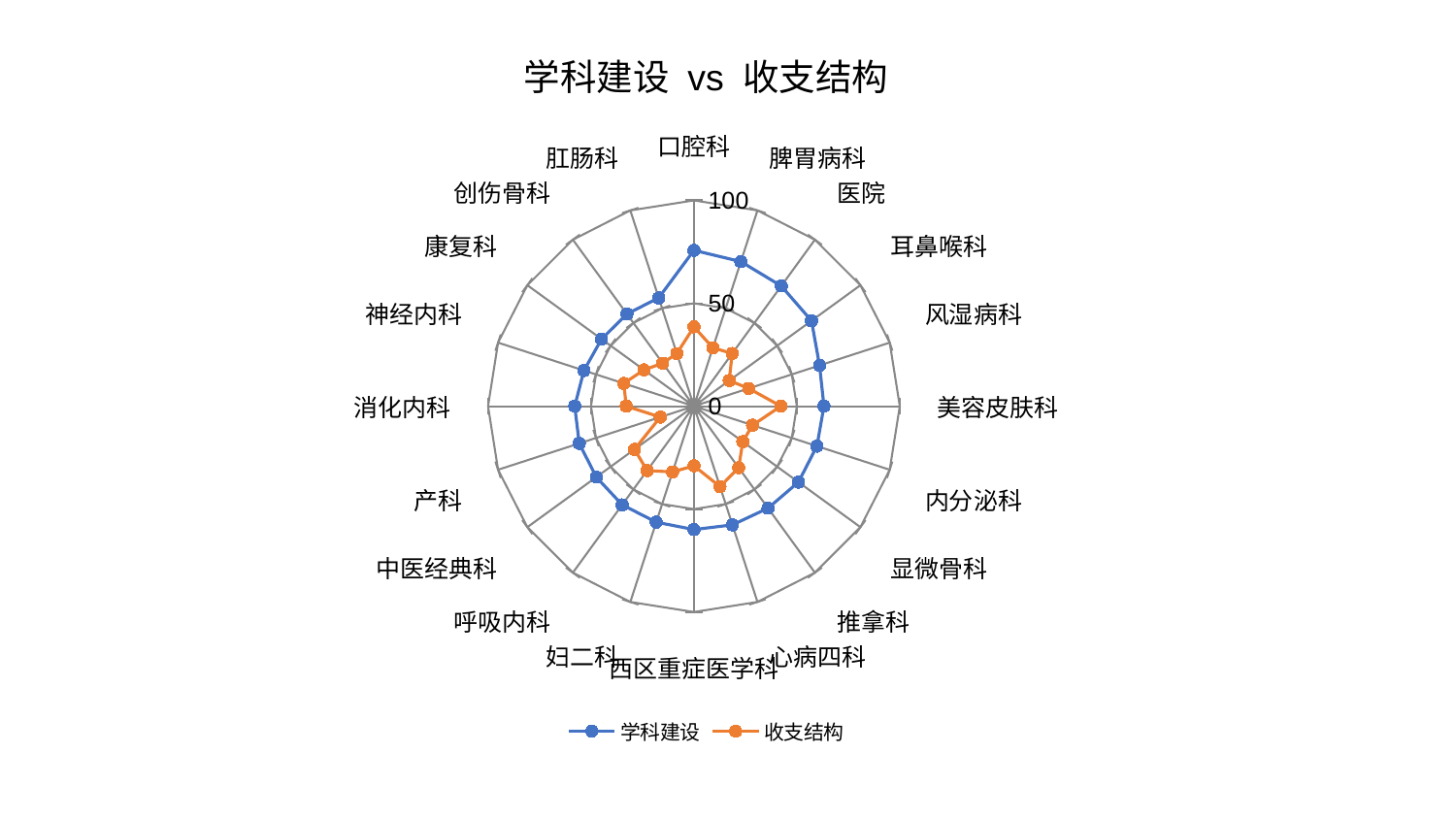

### Chart: 学科建设 vs 收支结构

| Category | 学科建设 | 收支结构 |
|---|---|---|
| 口腔科 | 75.74546071219318 | 38.55070421064875 |
| 脾胃病科 | 73.85563626400693 | 29.832101419240974 |
| 医院 | 72.21119624650443 | 31.66898638051776 |
| 耳鼻喉科 | 70.61538706815759 | 21.208695906216455 |
| 风湿病科 | 64.17211381936917 | 27.979722952147043 |
| 美容皮肤科 | 63.18002304848059 | 42.26236787875796 |
| 内分泌科 | 62.83586538948535 | 29.943516941882546 |
| 显微骨科 | 62.7865310464075 | 29.36524914289582 |
| 推拿科 | 61.26240218402257 | 36.992723226979585 |
| 心病四科 | 60.6456536683763 | 41.10037053160936 |
| 西区重症医学科 | 59.950691804978575 | 28.972428777974564 |
| 妇二科 | 59.26066471385432 | 33.59422770175393 |
| 呼吸内科 | 59.25463182003373 | 38.679416775049795 |
| 中医经典科 | 58.619301094611735 | 35.67579187503295 |
| 产科 | 58.55809721885897 | 17.16161285043209 |
| 消化内科 | 57.89177094335568 | 32.89360865925496 |
| 神经内科 | 56.15933954027432 | 35.78311309722695 |
| 康复科 | 55.444680273718106 | 30.02675823882615 |
| 创伤骨科 | 55.37766945799585 | 25.840763602845357 |
| 肛肠科 | 55.33544515247477 | 26.90882633828569 |
19